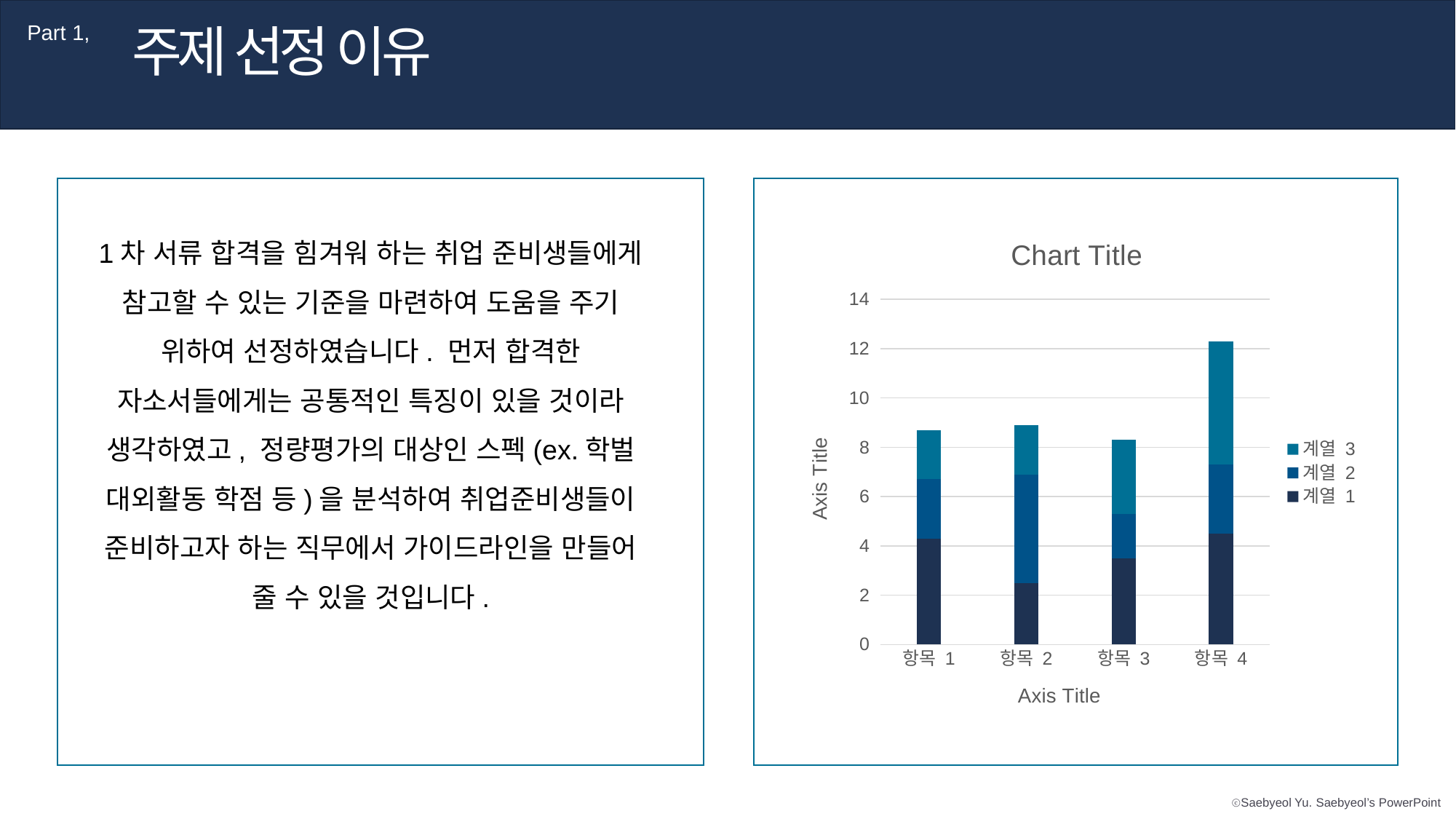

주제 선정 이유
Part 1,

1차 서류 합격을 힘겨워 하는 취업 준비생들에게 참고할 수 있는 기준을 마련하여 도움을 주기 위하여 선정하였습니다. 먼저 합격한 자소서들에게는 공통적인 특징이 있을 것이라 생각하였고, 정량평가의 대상인 스펙(ex.학벌 대외활동 학점 등)을 분석하여 취업준비생들이 준비하고자 하는 직무에서 가이드라인을 만들어 줄 수 있을 것입니다.

### Chart:

| Category | 계열 1 | 계열 2 | 계열 3 |
|---|---|---|---|
| 항목 1 | 4.3 | 2.4 | 2.0 |
| 항목 2 | 2.5 | 4.4 | 2.0 |
| 항목 3 | 3.5 | 1.8 | 3.0 |
| 항목 4 | 4.5 | 2.8 | 5.0 |